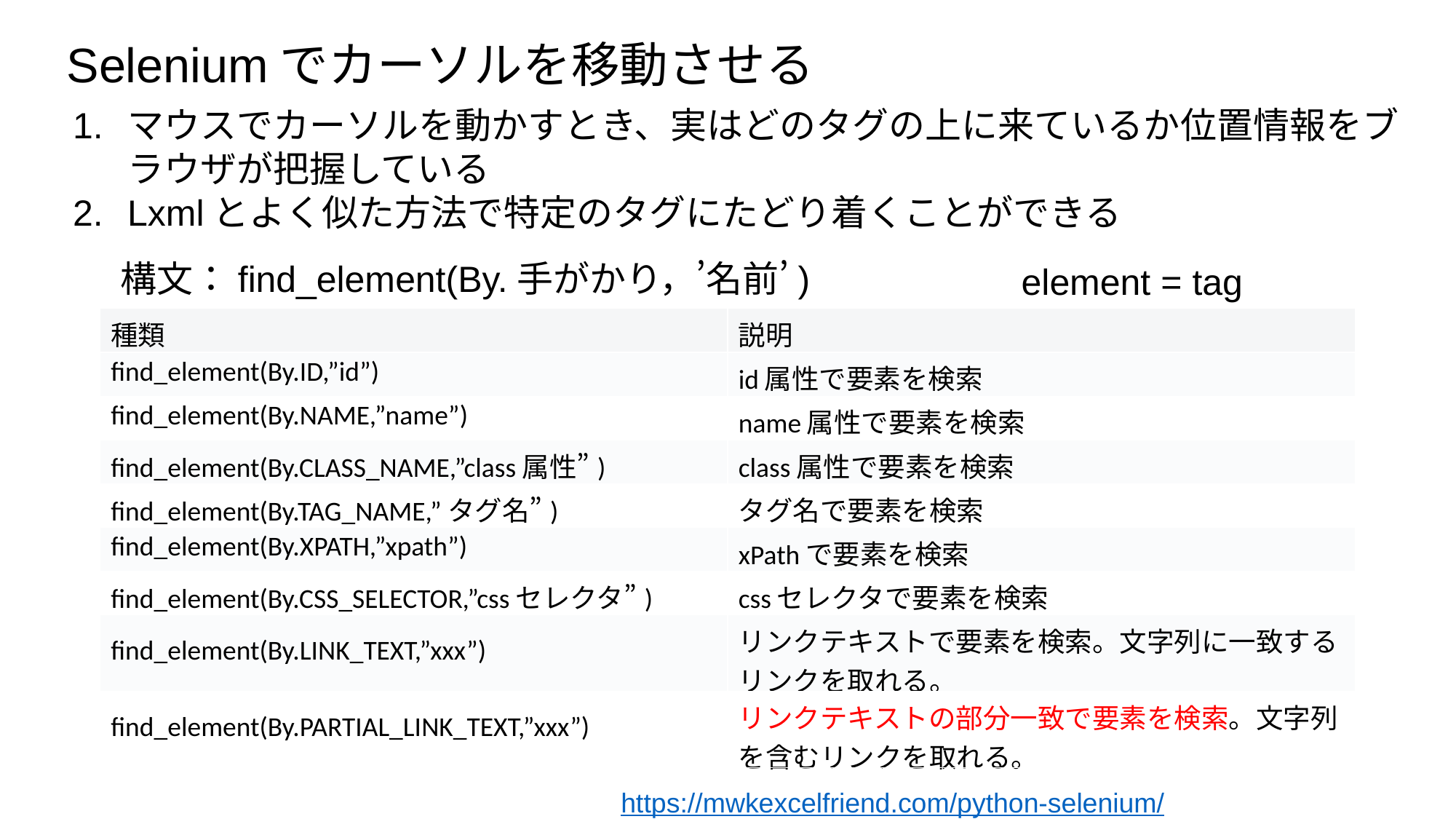

Seleniumでカーソルを移動させる
マウスでカーソルを動かすとき、実はどのタグの上に来ているか位置情報をブラウザが把握している
Lxmlとよく似た方法で特定のタグにたどり着くことができる
構文：find_element(By.手がかり，’名前’)
element = tag
| 種類 | 説明 |
| --- | --- |
| find\_element(By.ID,”id”) | id属性で要素を検索 |
| find\_element(By.NAME,”name”) | name属性で要素を検索 |
| find\_element(By.CLASS\_NAME,”class属性”) | class属性で要素を検索 |
| find\_element(By.TAG\_NAME,”タグ名”) | タグ名で要素を検索 |
| find\_element(By.XPATH,”xpath”) | xPathで要素を検索 |
| find\_element(By.CSS\_SELECTOR,”cssセレクタ”) | cssセレクタで要素を検索 |
| find\_element(By.LINK\_TEXT,”xxx”) | リンクテキストで要素を検索。文字列に一致するリンクを取れる。 |
| find\_element(By.PARTIAL\_LINK\_TEXT,”xxx”) | リンクテキストの部分一致で要素を検索。文字列を含むリンクを取れる。 |
https://mwkexcelfriend.com/python-selenium/